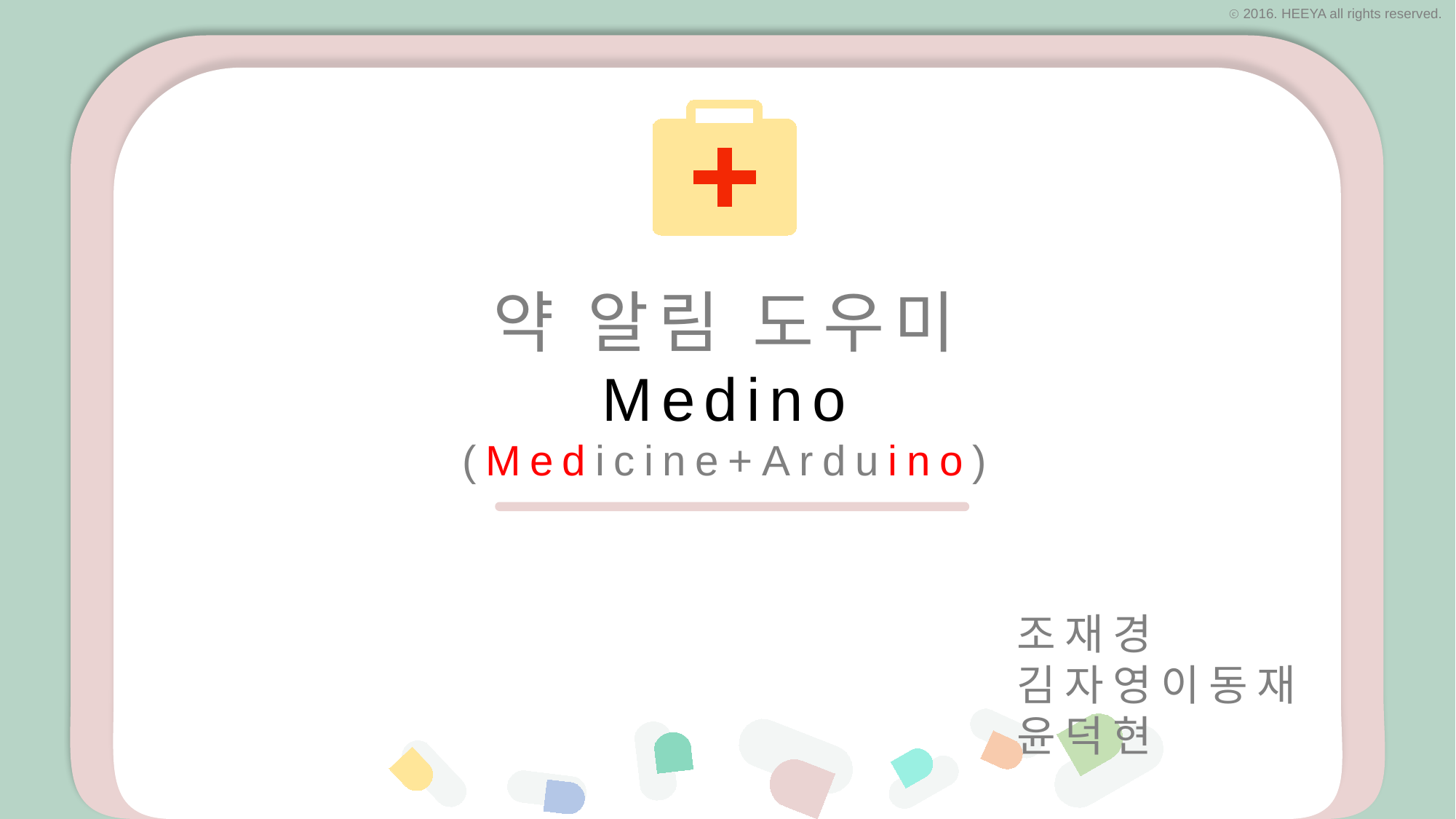

약 알림 도우미
Medino
(Medicine+Arduino)
조재경 김자영이동재 윤덕현